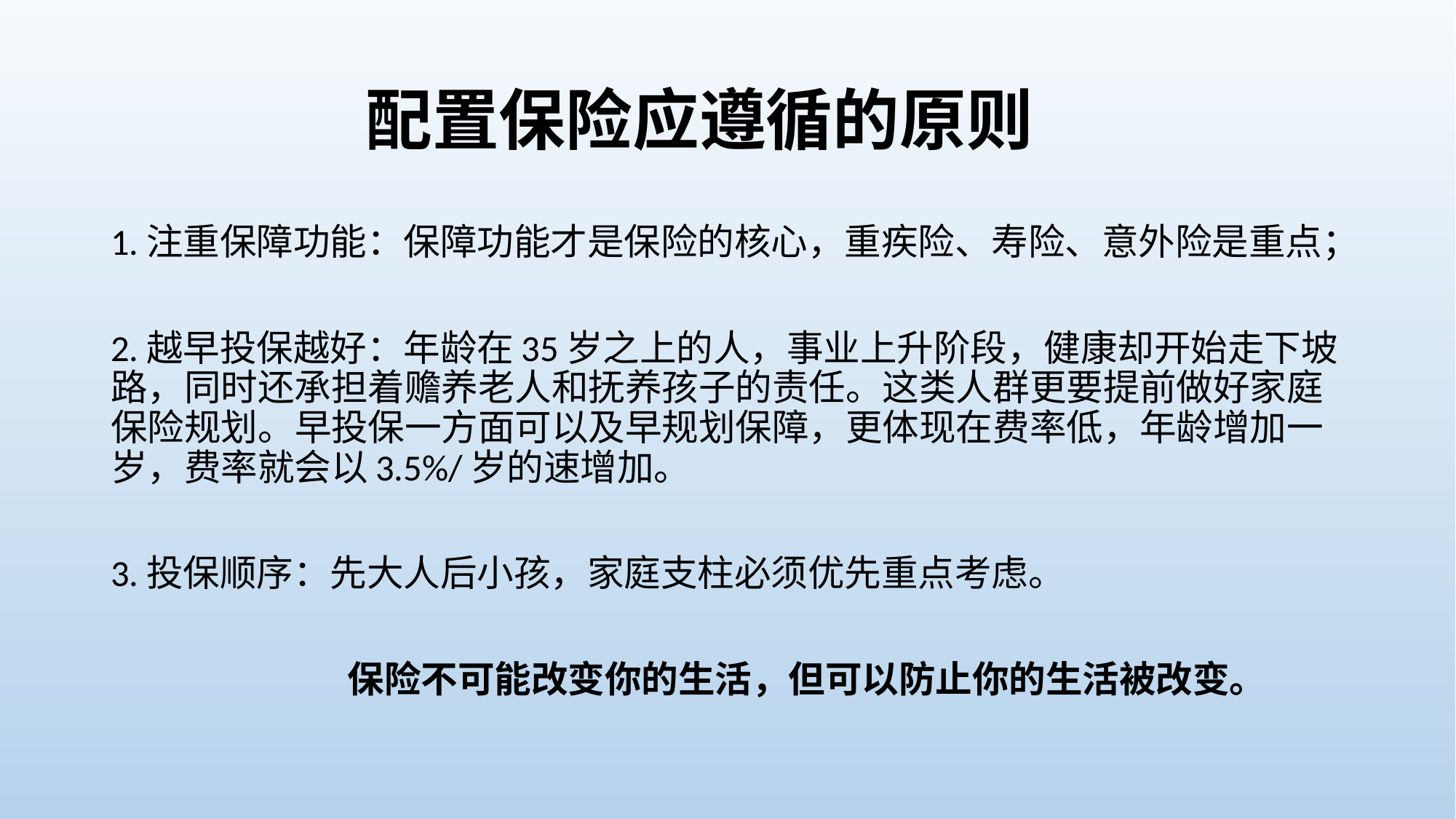

# 配置保险应遵循的原则
1.注重保障功能：保障功能才是保险的核心，重疾险、寿险、意外险是重点；

2.越早投保越好：年龄在35岁之上的人，事业上升阶段，健康却开始走下坡路，同时还承担着赡养老人和抚养孩子的责任。这类人群更要提前做好家庭保险规划。早投保一方面可以及早规划保障，更体现在费率低，年龄增加一岁，费率就会以3.5%/岁的速增加。

3.投保顺序：先大人后小孩，家庭支柱必须优先重点考虑。

                            保险不可能改变你的生活，但可以防止你的生活被改变。